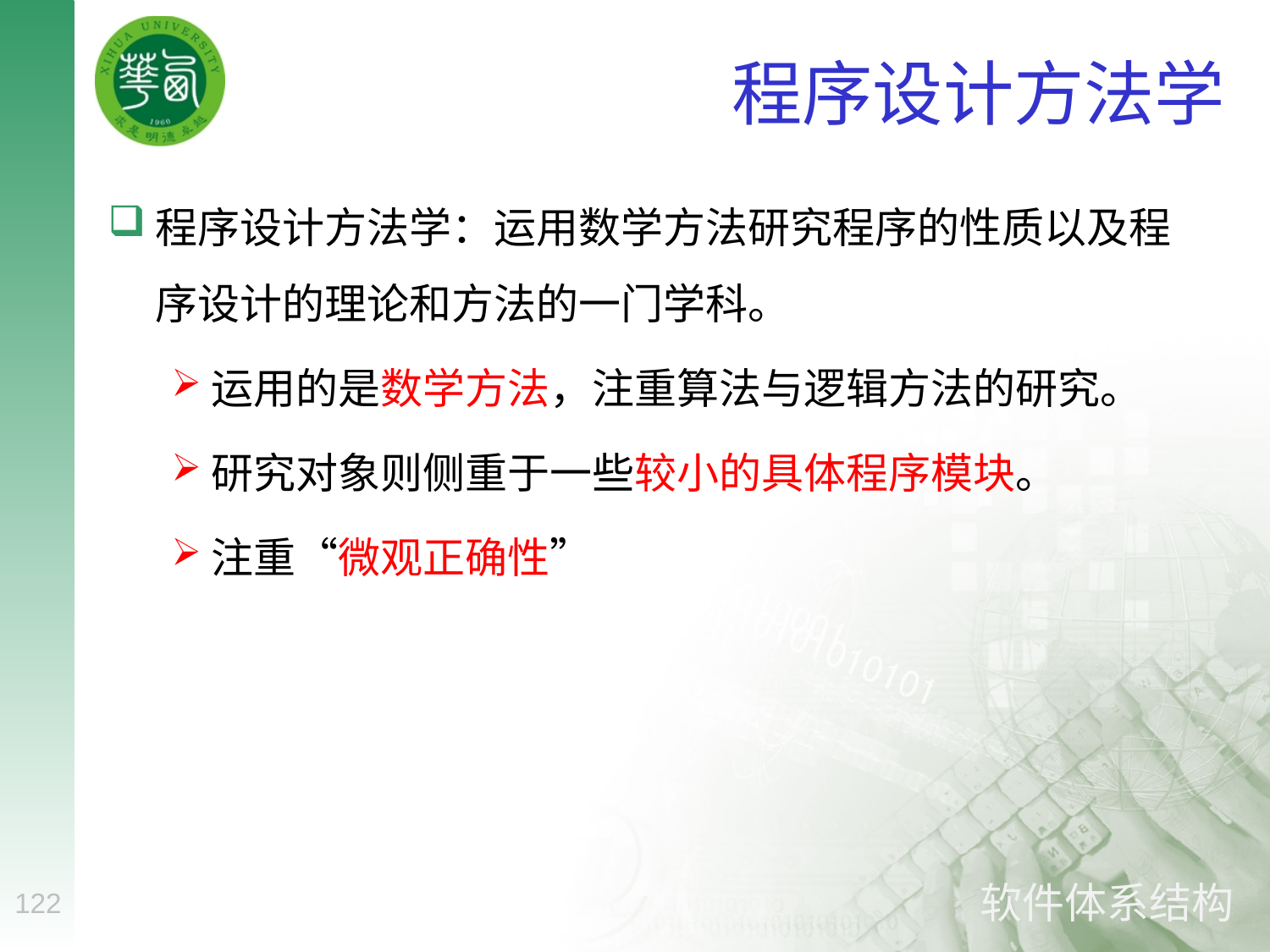

# 程序设计方法学
程序设计方法学：运用数学方法研究程序的性质以及程序设计的理论和方法的一门学科。
运用的是数学方法，注重算法与逻辑方法的研究。
研究对象则侧重于一些较小的具体程序模块。
注重“微观正确性”
122